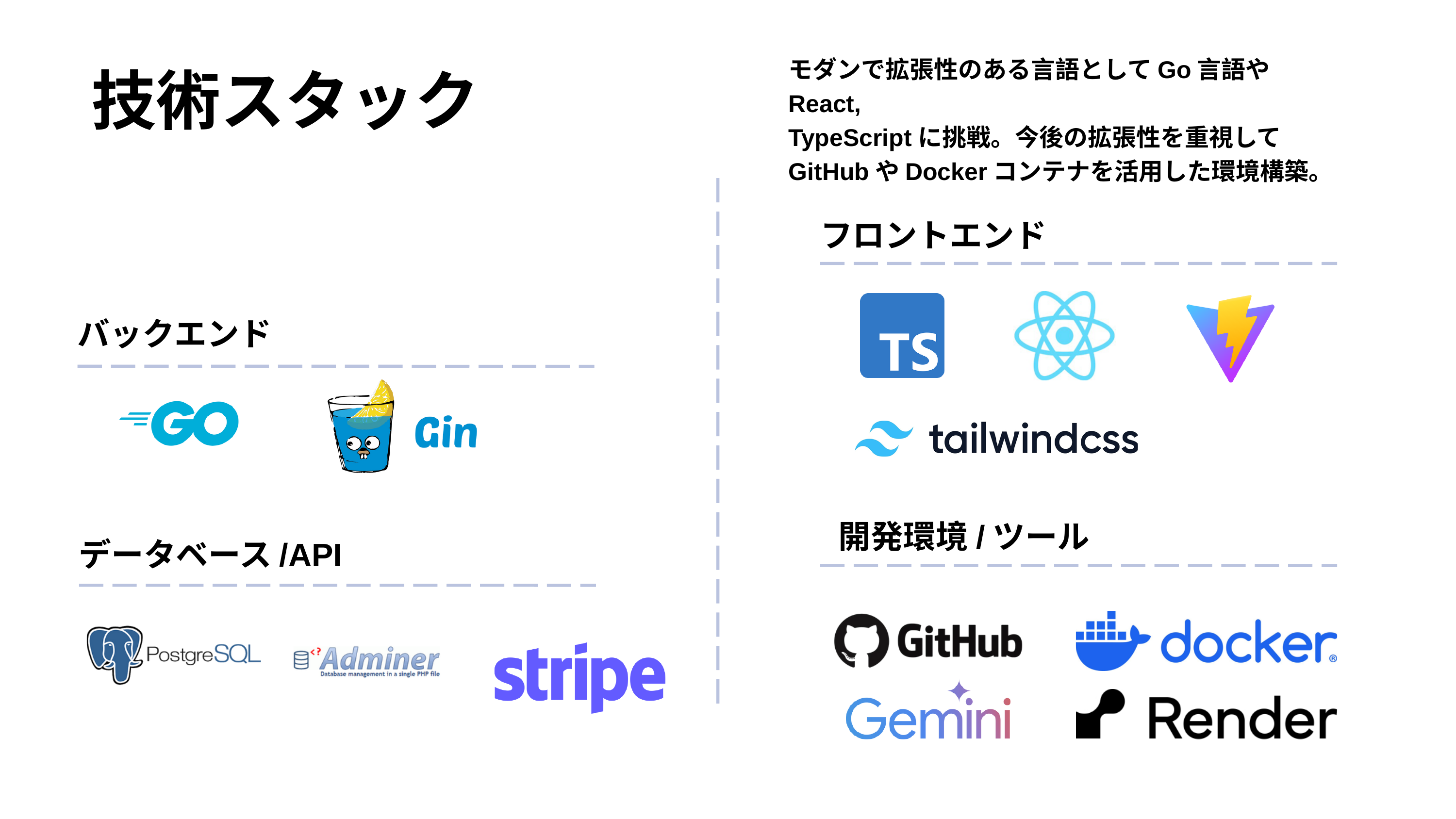

モダンで拡張性のある言語としてGo言語やReact,
TypeScriptに挑戦。今後の拡張性を重視してGitHubやDockerコンテナを活用した環境構築。
技術スタック

フロントエンド

バックエンド

開発環境/ツール
データベース/API